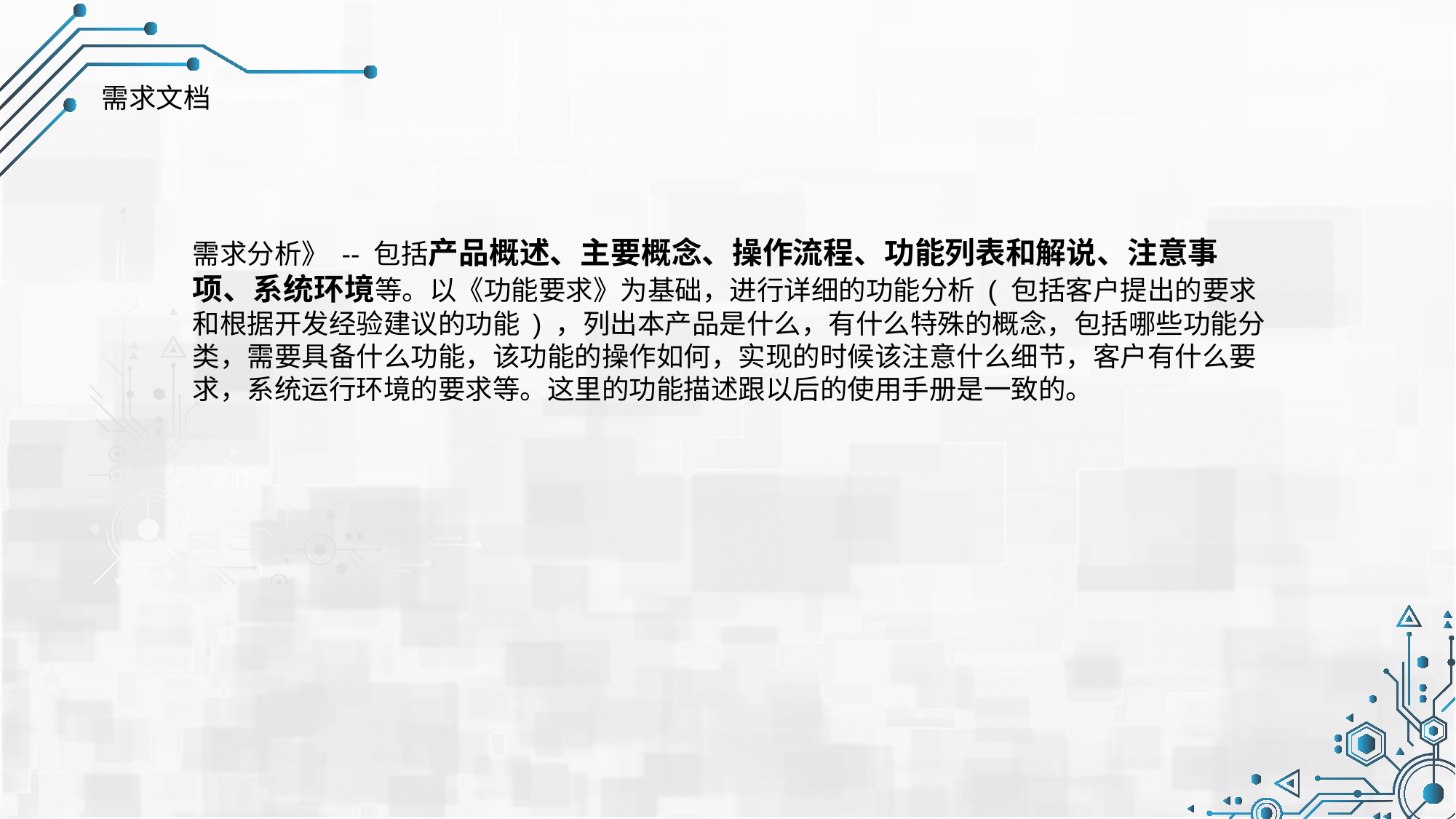

需求文档
需求分析》 -- 包括产品概述、主要概念、操作流程、功能列表和解说、注意事项、系统环境等。以《功能要求》为基础，进行详细的功能分析 ( 包括客户提出的要求和根据开发经验建议的功能 ) ，列出本产品是什么，有什么特殊的概念，包括哪些功能分类，需要具备什么功能，该功能的操作如何，实现的时候该注意什么细节，客户有什么要求，系统运行环境的要求等。这里的功能描述跟以后的使用手册是一致的。